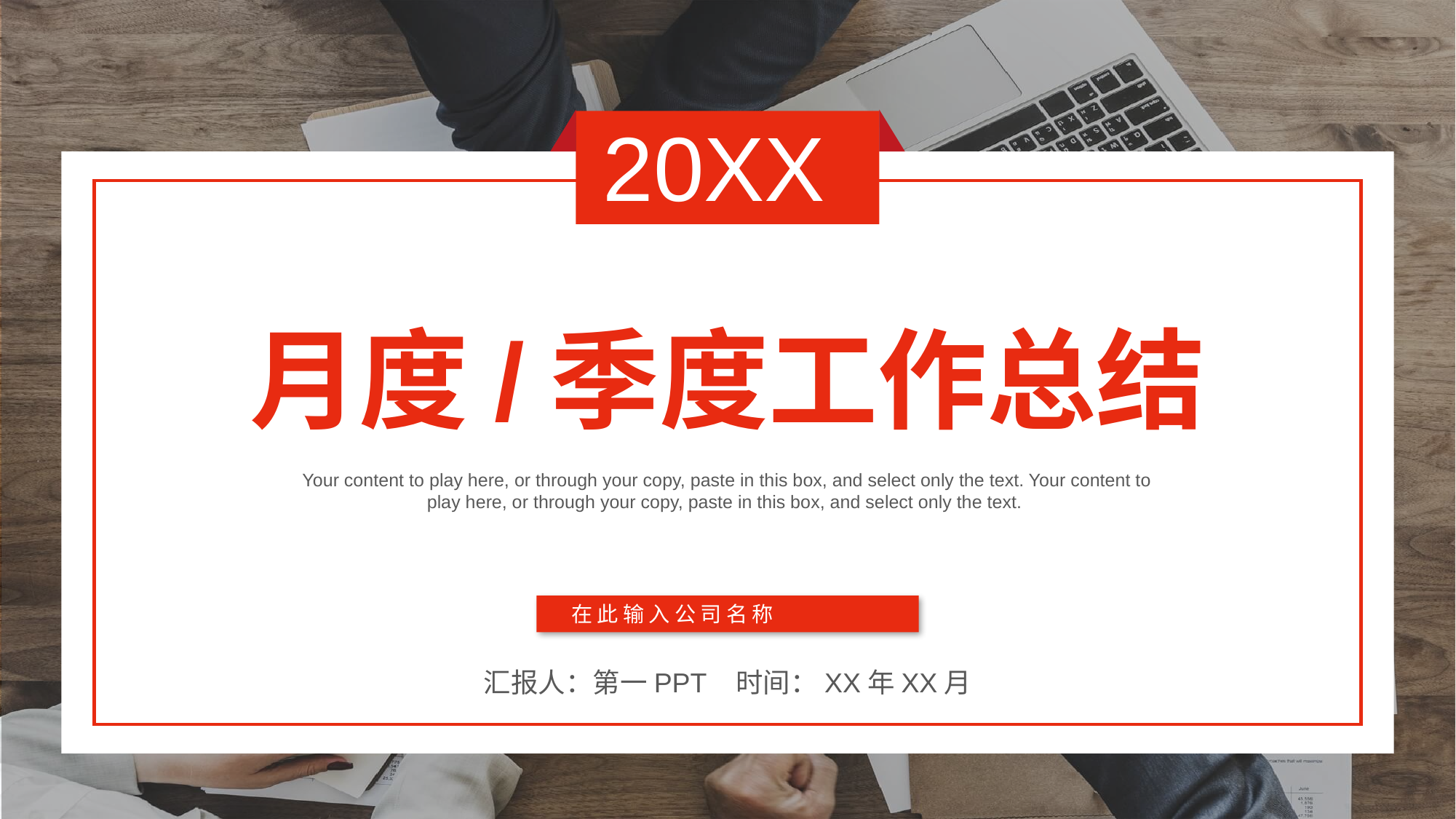

20XX

月度/季度工作总结
Your content to play here, or through your copy, paste in this box, and select only the text. Your content to play here, or through your copy, paste in this box, and select only the text.

在此输入公司名称
汇报人：第一PPT   时间：XX年XX月